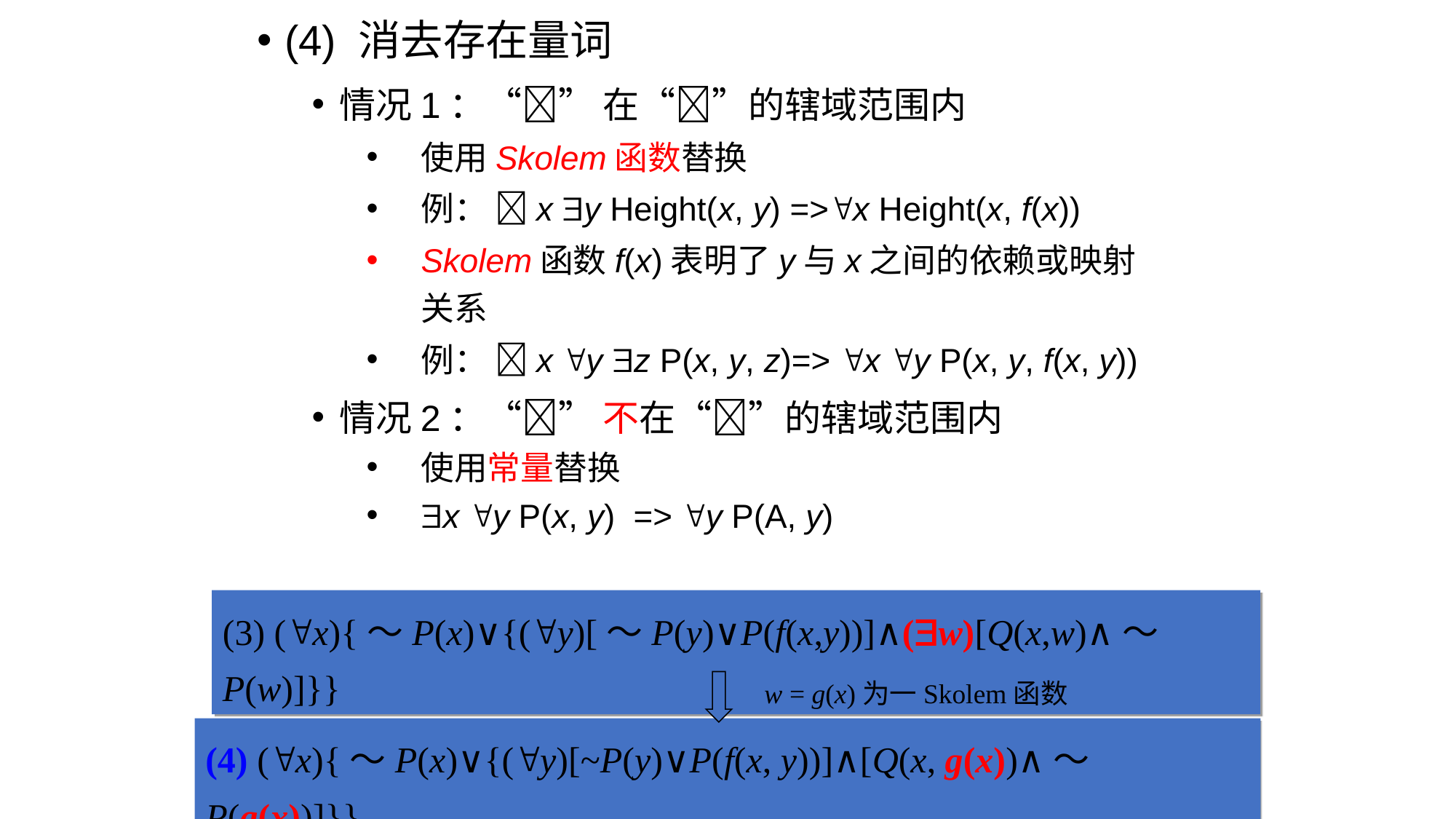

(4) 消去存在量词
情况1：“∃” 在“∀”的辖域范围内
使用Skolem函数替换
例： ∀x ∃y Height(x, y) =>∀x Height(x, f(x))
Skolem函数f(x)表明了y与x之间的依赖或映射关系
例： ∀x ∀y ∃z P(x, y, z)=> ∀x ∀y P(x, y, f(x, y))
情况2：“∃” 不在“∀”的辖域范围内
使用常量替换
∃x ∀y P(x, y)  => ∀y P(A, y)
(3) (∀x){～P(x)∨{(∀y)[～P(y)∨P(f(x,y))]∧(∃w)[Q(x,w)∧～P(w)]}}
w = g(x)为一Skolem函数

(4) (∀x){～P(x)∨{(∀y)[~P(y)∨P(f(x, y))]∧[Q(x, g(x))∧～P(g(x))]}}